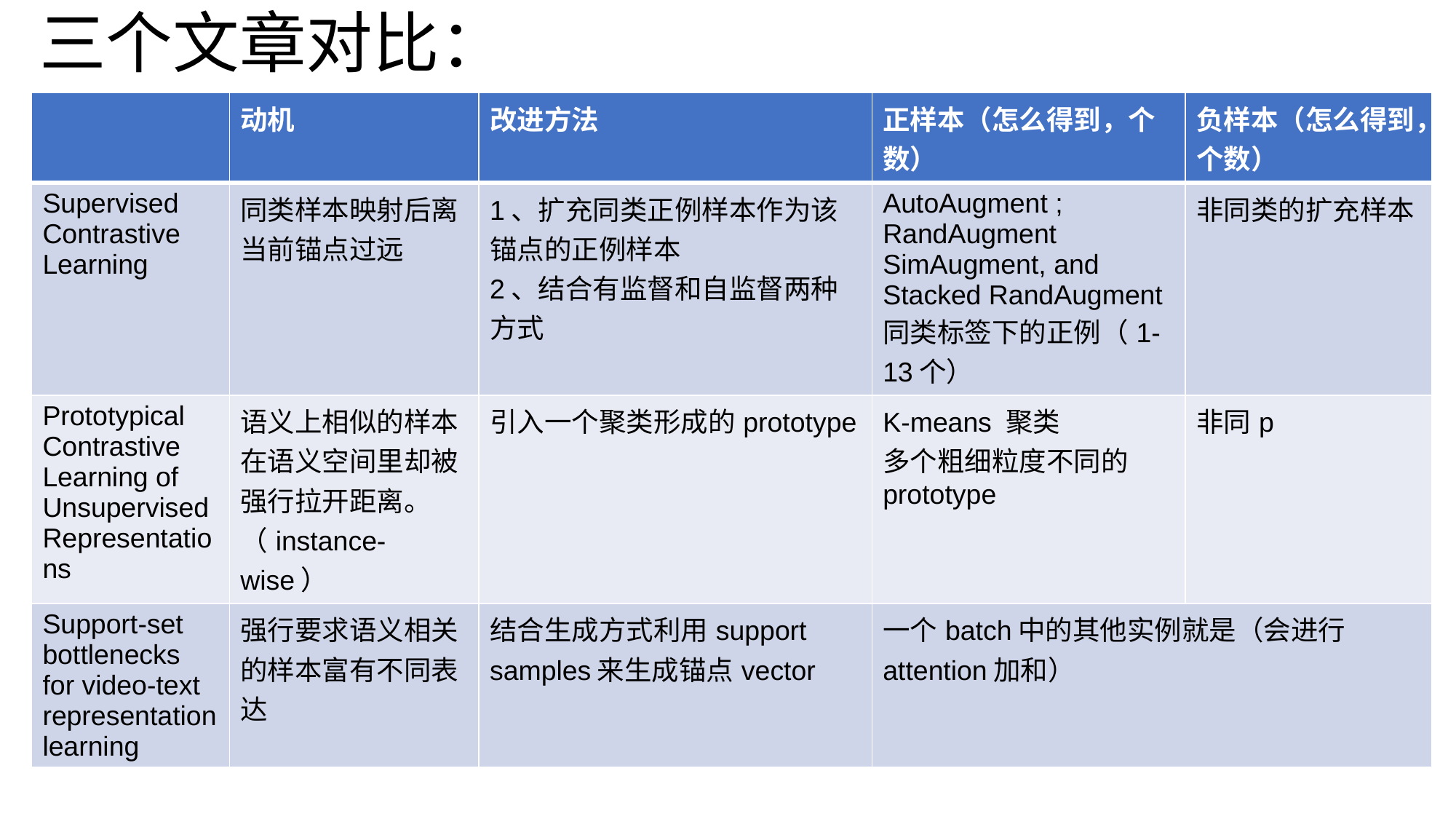

# 三个文章对比：
|  | 动机 | 改进方法 | 正样本（怎么得到，个数） | 负样本（怎么得到，个数） |
| --- | --- | --- | --- | --- |
| Supervised Contrastive Learning | 同类样本映射后离当前锚点过远 | 1、扩充同类正例样本作为该锚点的正例样本 2、结合有监督和自监督两种方式 | AutoAugment ; RandAugment SimAugment, and Stacked RandAugment 同类标签下的正例（1-13个） | 非同类的扩充样本 |
| Prototypical Contrastive Learning of Unsupervised Representations | 语义上相似的样本在语义空间里却被强行拉开距离。 （instance-wise） | 引入一个聚类形成的prototype | K-means 聚类 多个粗细粒度不同的prototype | 非同p |
| Support-set bottlenecks for video-text representation learning | 强行要求语义相关的样本富有不同表达 | 结合生成方式利用support samples来生成锚点vector | 一个batch中的其他实例就是（会进行attention加和） |  |